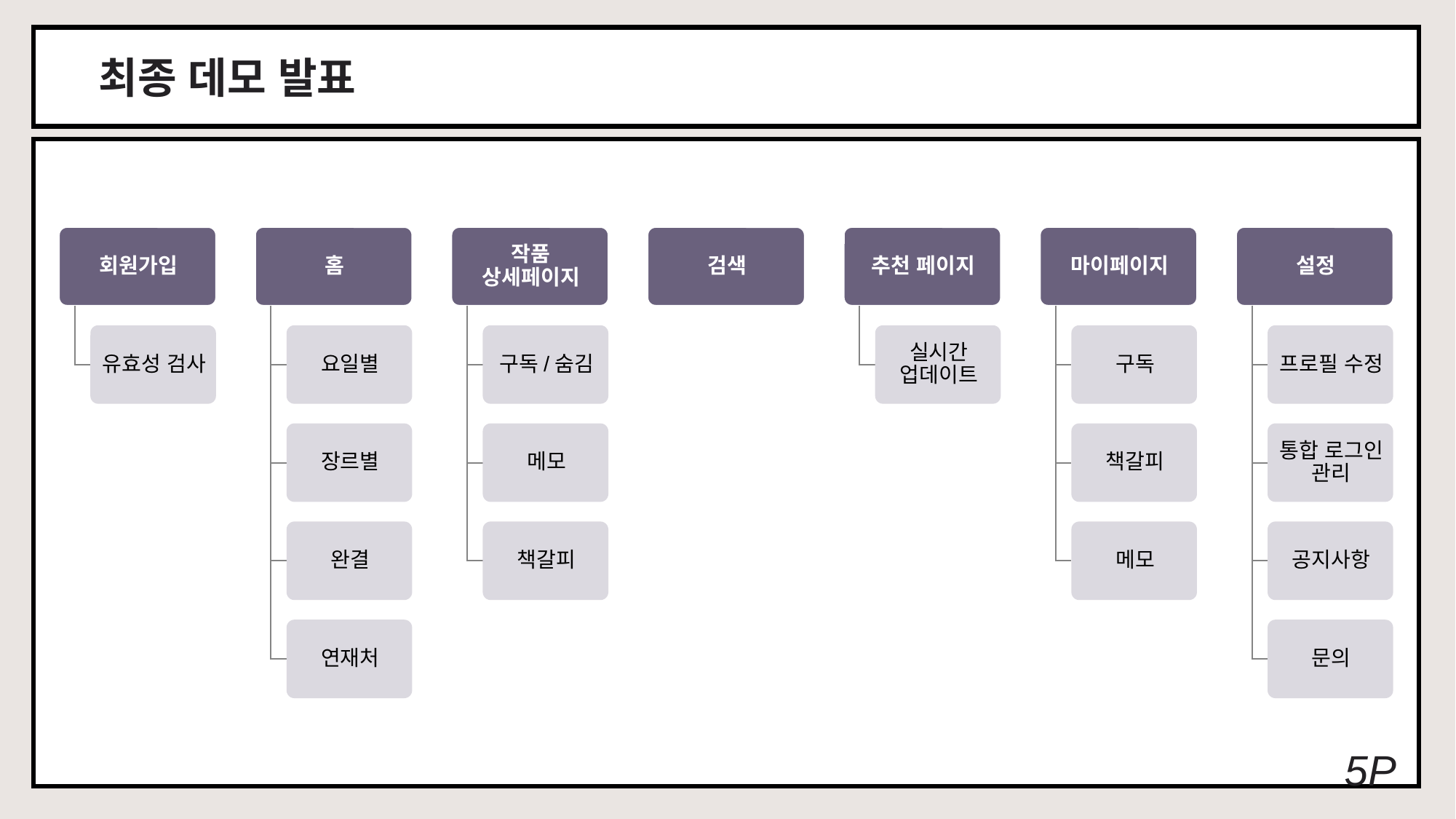

최종 데모 발표

회원가입
유효성 검사
홈
요일별
장르별
완결
연재처
작품
상세페이지
구독/숨김
메모
책갈피
검색
추천 페이지
실시간
업데이트
마이페이지
구독
책갈피
메모
설정
프로필 수정
통합 로그인 관리
공지사항
문의
5P